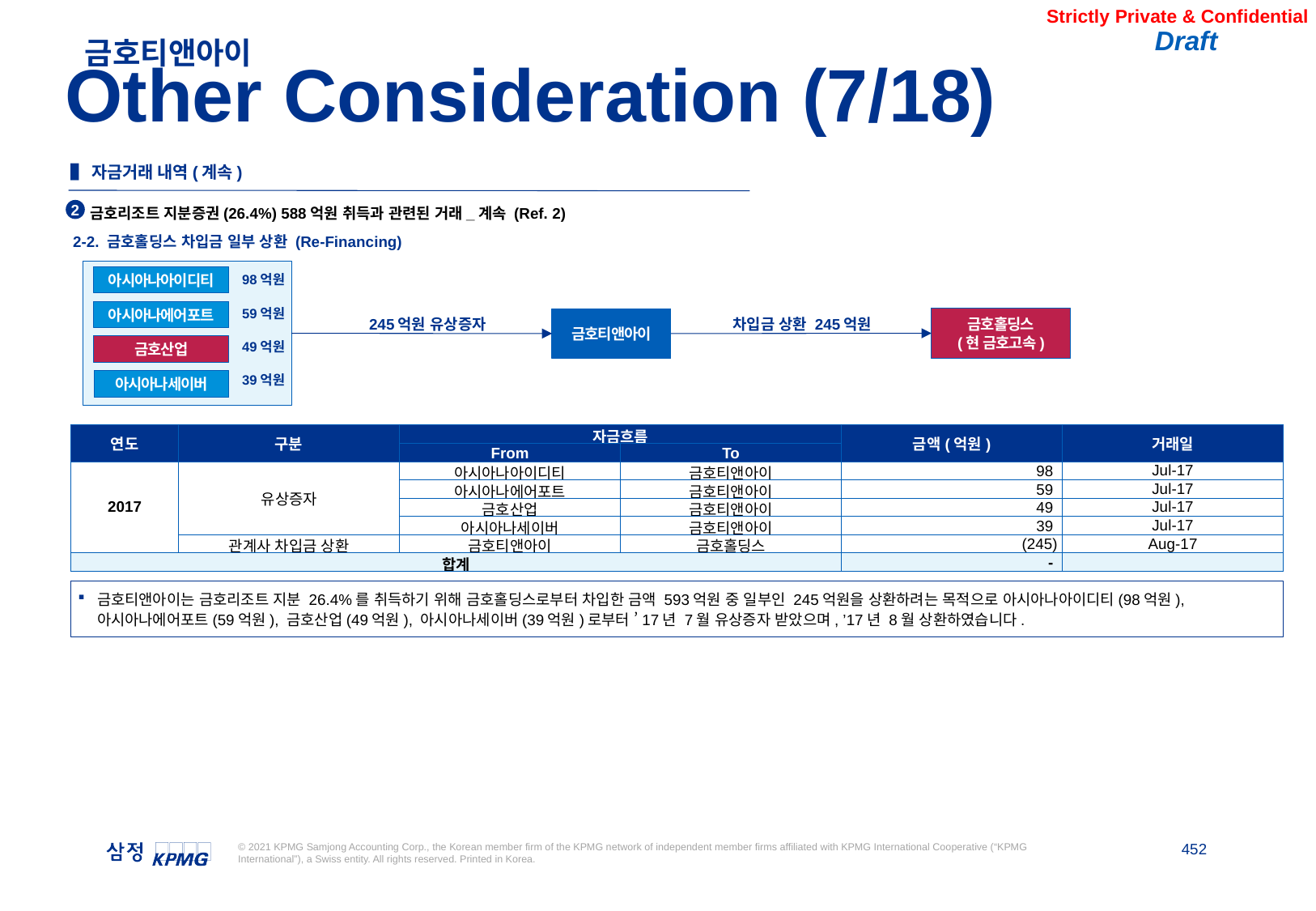

금호티앤아이
Other Consideration (7/18)
▌자금거래 내역(계속)

2
금호리조트 지분증권(26.4%) 588억원 취득과 관련된 거래_계속 (Ref. 2)
2-2. 금호홀딩스 차입금 일부 상환 (Re-Financing)
| 98억원 |
| --- |
| 59억원 |
| 49억원 |
| 39억원 |

아시아나아이디티
아시아나에어포트
차입금 상환 245억원
245억원 유상증자
금호홀딩스
(현 금호고속)
금호티앤아이
금호산업
아시아나세이버
| 연도 | 구분 | 자금흐름 |  | 금액(억원) | 거래일 |
| --- | --- | --- | --- | --- | --- |
|  |  | From | To |  |  |
| 2017 | 유상증자 | 아시아나아이디티 | 금호티앤아이 | 98 | Jul-17 |
|  |  | 아시아나에어포트 | 금호티앤아이 | 59 | Jul-17 |
|  |  | 금호산업 | 금호티앤아이 | 49 | Jul-17 |
|  |  | 아시아나세이버 | 금호티앤아이 | 39 | Jul-17 |
|  | 관계사 차입금 상환 | 금호티앤아이 | 금호홀딩스 | (245) | Aug-17 |
| 합계 |  |  |  | - |  |
금호티앤아이는 금호리조트 지분 26.4%를 취득하기 위해 금호홀딩스로부터 차입한 금액 593억원 중 일부인 245억원을 상환하려는 목적으로 아시아나아이디티(98억원), 아시아나에어포트(59억원), 금호산업(49억원), 아시아나세이버(39억원)로부터 ’17년 7월 유상증자 받았으며, ’17년 8월 상환하였습니다.